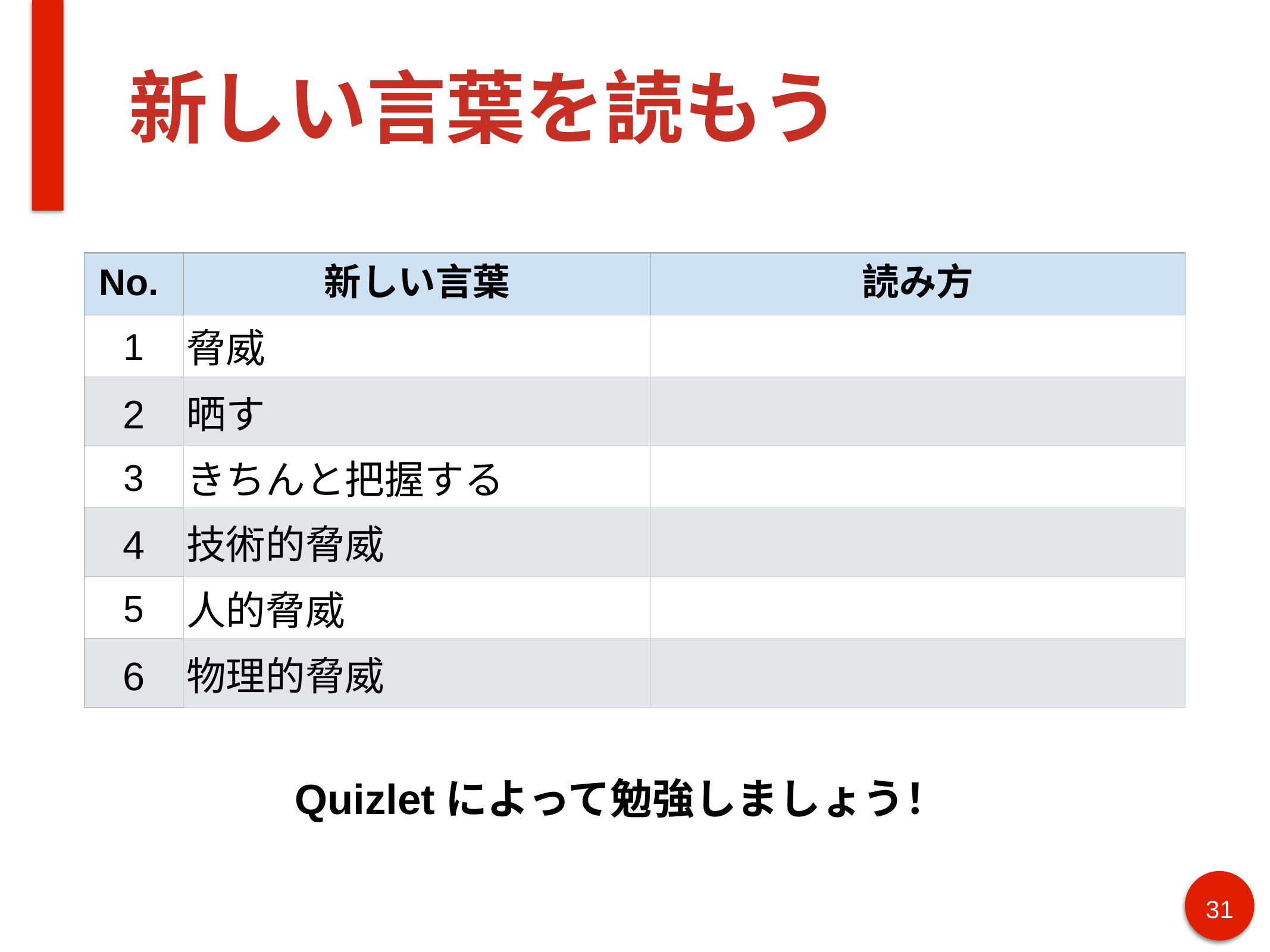

# 新しい言葉を読もう
| No. | 新しい言葉 | 読み方 |
| --- | --- | --- |
| 1 | 脅威 |  |
| 2 | 晒す |  |
| 3 | きちんと把握する |  |
| 4 | 技術的脅威 |  |
| 5 | 人的脅威 |  |
| 6 | 物理的脅威 |  |
Quizletによって勉強しましょう！
31